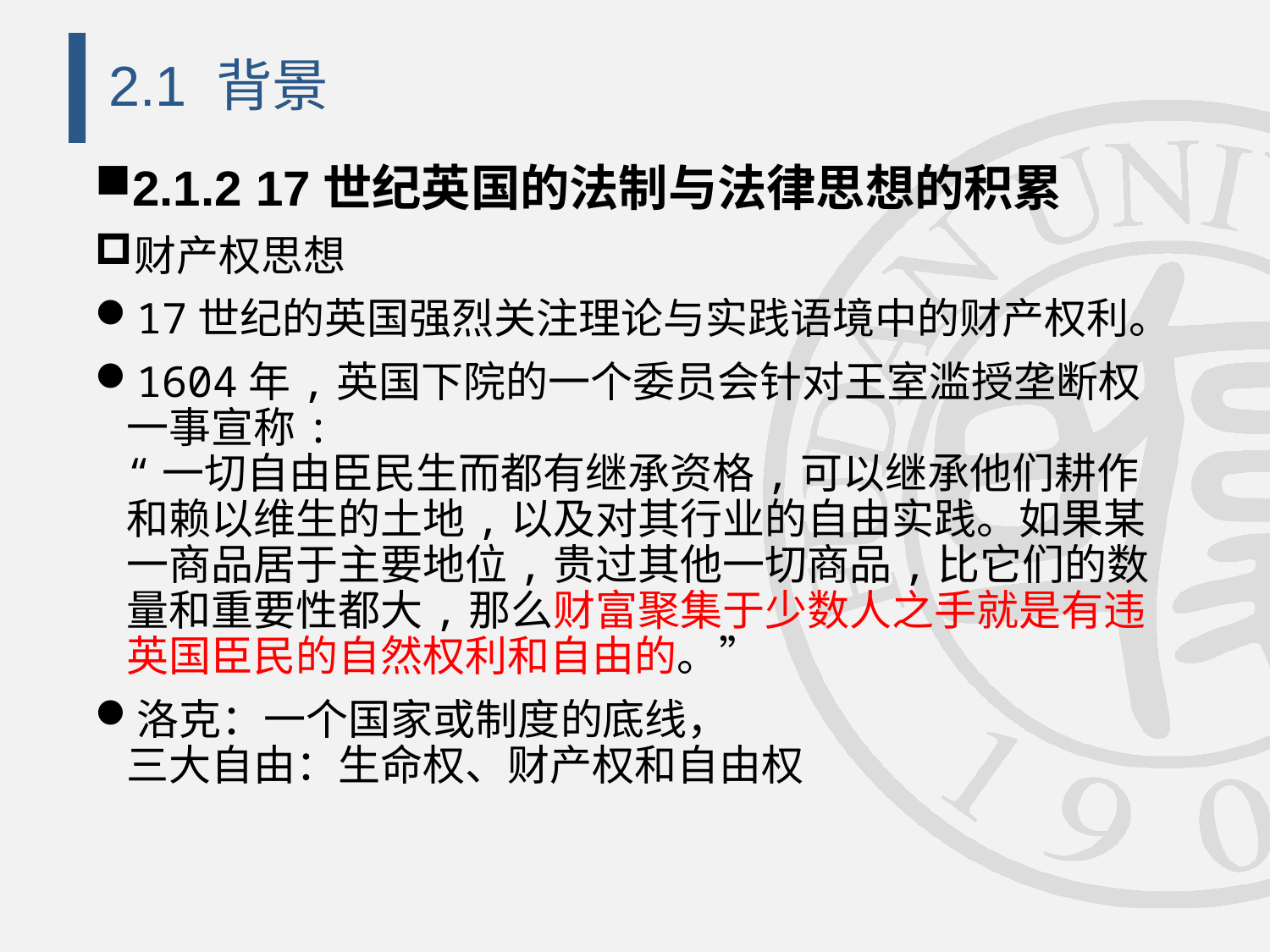

# 2.1 背景
2.1.2 17世纪英国的法制与法律思想的积累
财产权思想
17世纪的英国强烈关注理论与实践语境中的财产权利。
1604年,英国下院的一个委员会针对王室滥授垄断权一事宣称:
“一切自由臣民生而都有继承资格,可以继承他们耕作和赖以维生的土地,以及对其行业的自由实践。如果某一商品居于主要地位,贵过其他一切商品,比它们的数量和重要性都大,那么财富聚集于少数人之手就是有违英国臣民的自然权利和自由的。”
洛克：一个国家或制度的底线，
三大自由：生命权、财产权和自由权